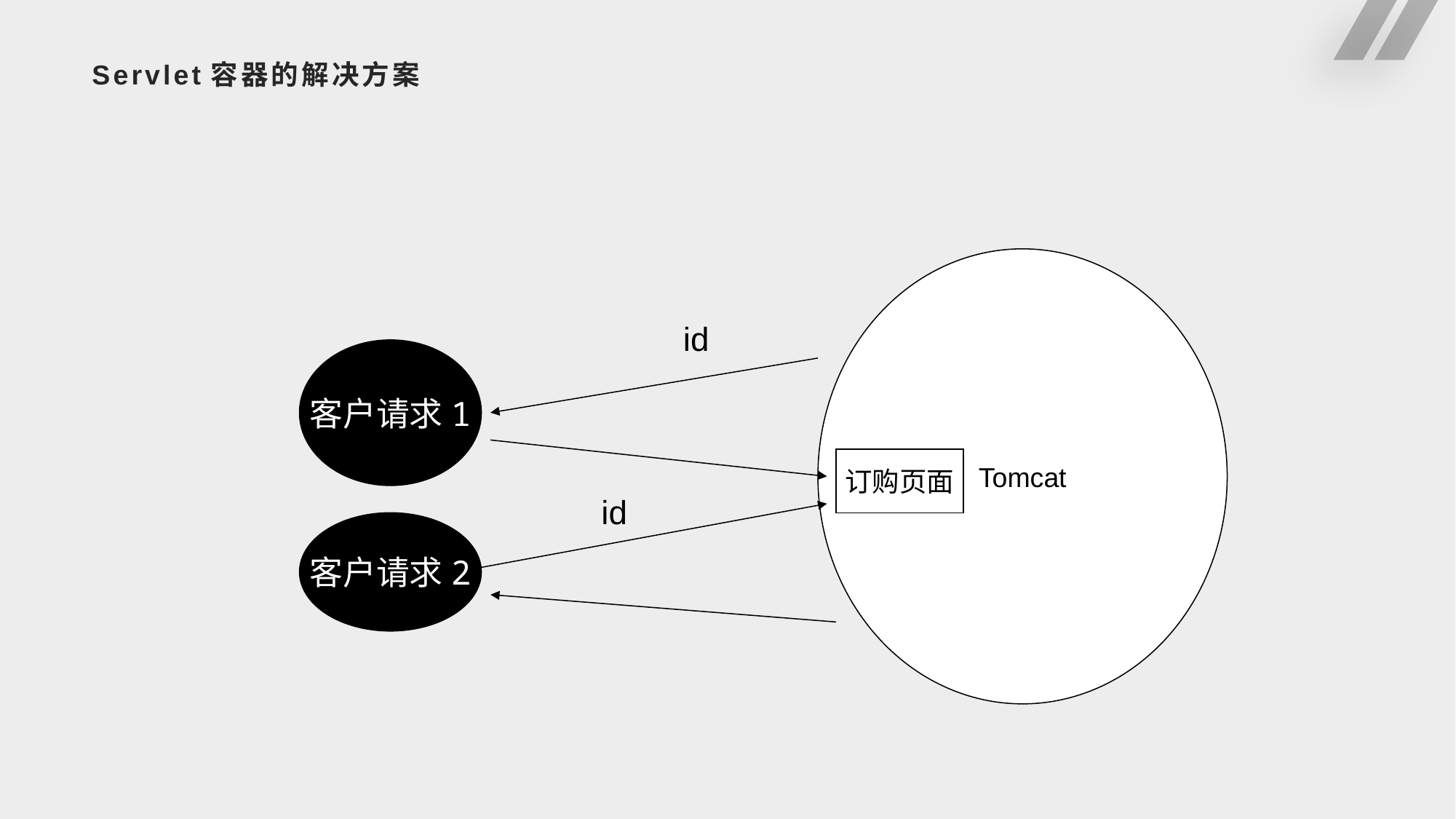

# Servlet容器的解决方案

Tomcat
id
客户请求1

订购页面
id

客户请求2